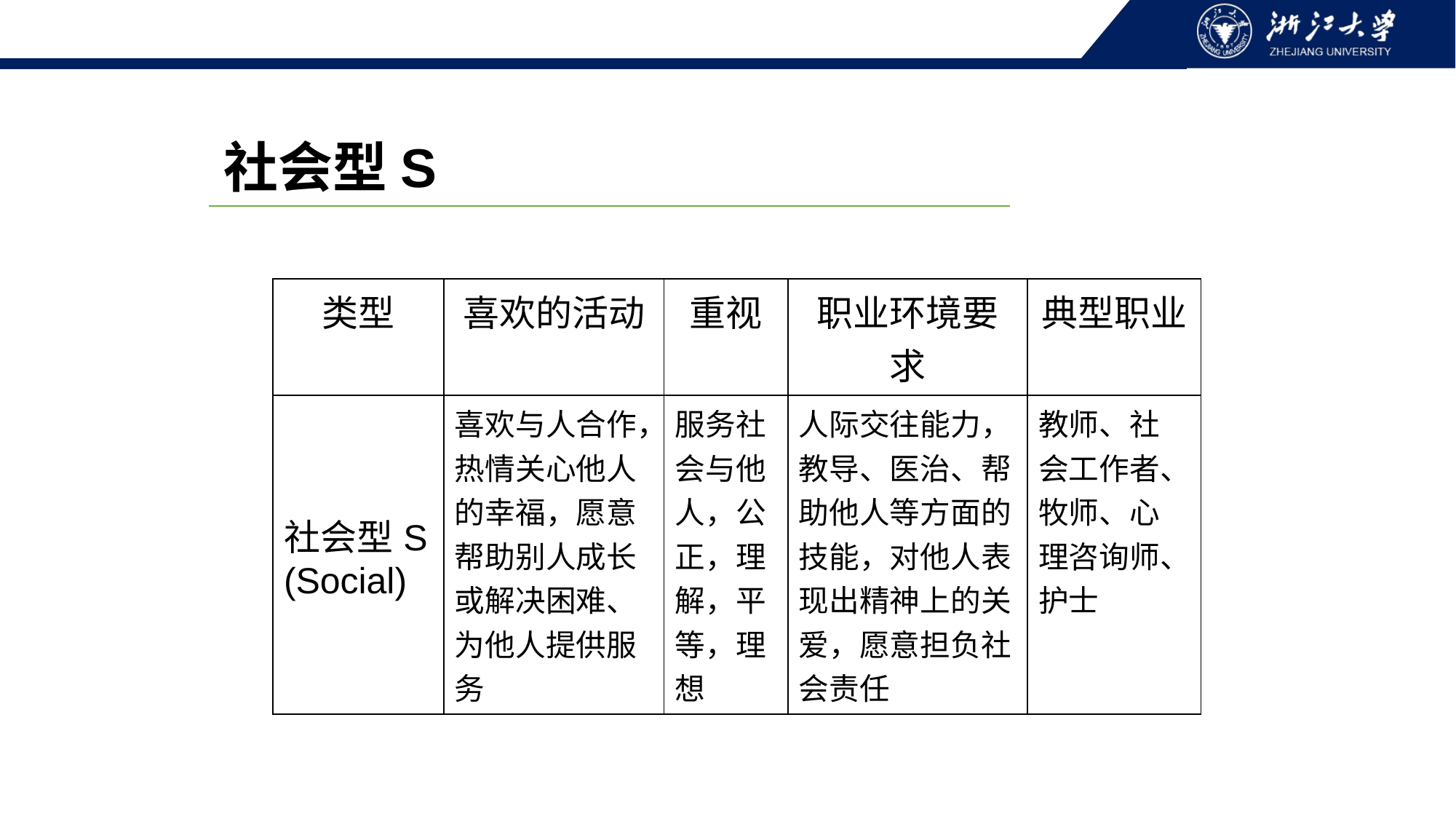

社会型S
| 类型 | 喜欢的活动 | 重视 | 职业环境要求 | 典型职业 |
| --- | --- | --- | --- | --- |
| 社会型S (Social) | 喜欢与人合作，热情关心他人的幸福，愿意帮助别人成长或解决困难、为他人提供服务 | 服务社会与他人，公正，理解，平等，理想 | 人际交往能力，教导、医治、帮助他人等方面的技能，对他人表现出精神上的关爱，愿意担负社会责任 | 教师、社会工作者、牧师、心理咨询师、护士 |